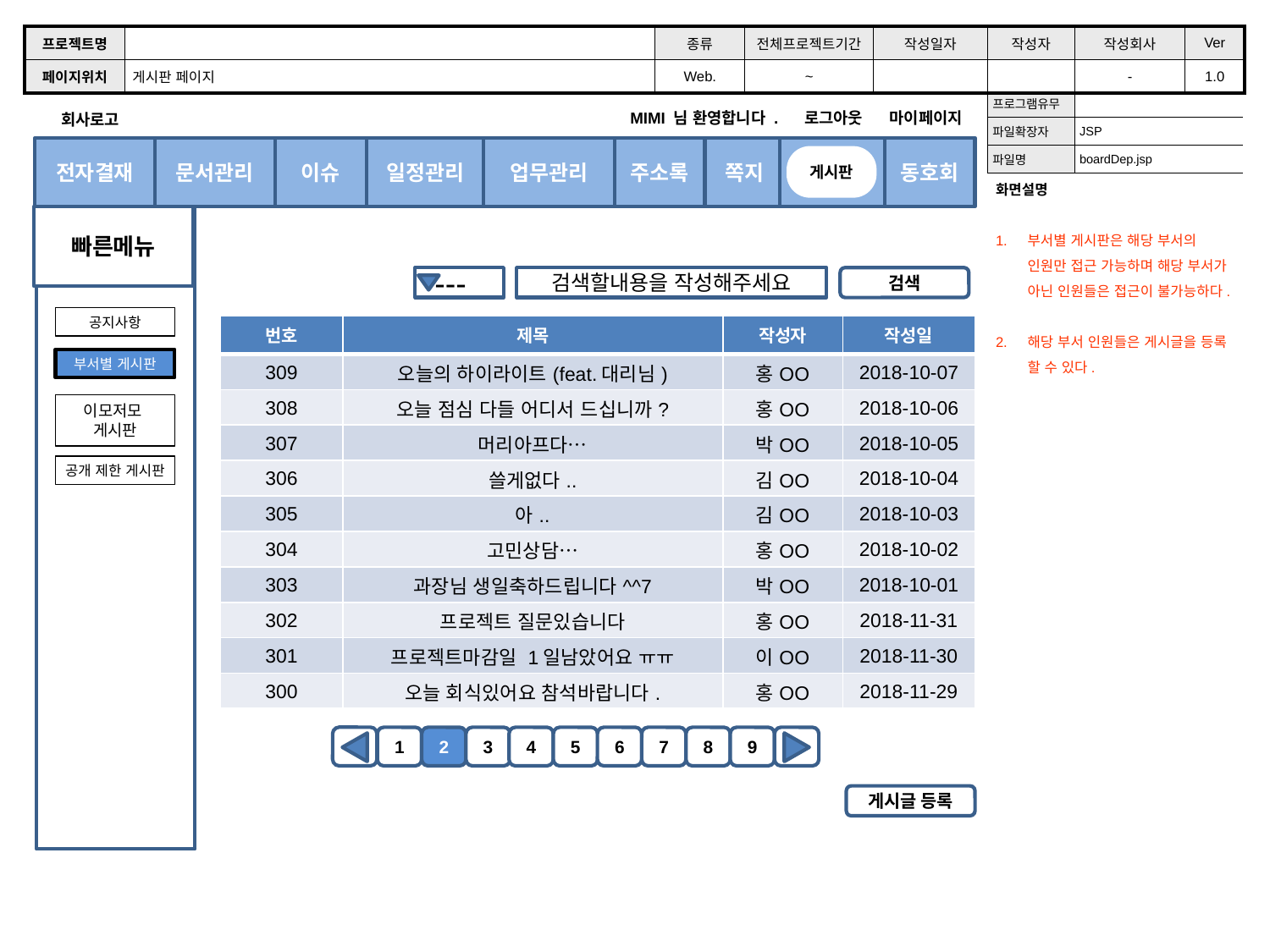

| 프로젝트명 |  | 종류 | 전체프로젝트기간 | 작성일자 | 작성자 | 작성회사 | Ver |
| --- | --- | --- | --- | --- | --- | --- | --- |
| 페이지위치 | 게시판 페이지 | Web. | ~ |  |  | - | 1.0 |
| 프로그램유무 |  |
| --- | --- |
| 파일확장자 | JSP |
| 파일명 | boardDep.jsp |
회사로고
MIMI 님 환영합니다 .     로그아웃      마이페이지
문서관리
일정관리
주소록
쪽지
전자결재
업무관리
게시판
동호회
이슈
게시판
화면설명

부서별 게시판은 해당 부서의 인원만 접근 가능하며 해당 부서가 아닌 인원들은 접근이 불가능하다.

해당 부서 인원들은 게시글을 등록 할 수 있다.

빠른메뉴

---
검색할내용을 작성해주세요
검색

공지사항
| 번호 | 제목 | 작성자 | 작성일 |
| --- | --- | --- | --- |
| 309 | 오늘의 하이라이트(feat.대리님) | 홍OO | 2018-10-07 |
| 308 | 오늘 점심 다들 어디서 드십니까? | 홍OO | 2018-10-06 |
| 307 | 머리아프다… | 박OO | 2018-10-05 |
| 306 | 쓸게없다.. | 김OO | 2018-10-04 |
| 305 | 아.. | 김OO | 2018-10-03 |
| 304 | 고민상담… | 홍OO | 2018-10-02 |
| 303 | 과장님 생일축하드립니다^^7 | 박OO | 2018-10-01 |
| 302 | 프로젝트 질문있습니다 | 홍OO | 2018-11-31 |
| 301 | 프로젝트마감일 1일남았어요 ㅠㅠ | 이OO | 2018-11-30 |
| 300 | 오늘 회식있어요 참석바랍니다. | 홍OO | 2018-11-29 |
부서별 게시판
이모저모
게시판
공개 제한 게시판

8
7
5
3
2
1
4
6
9

게시글 등록